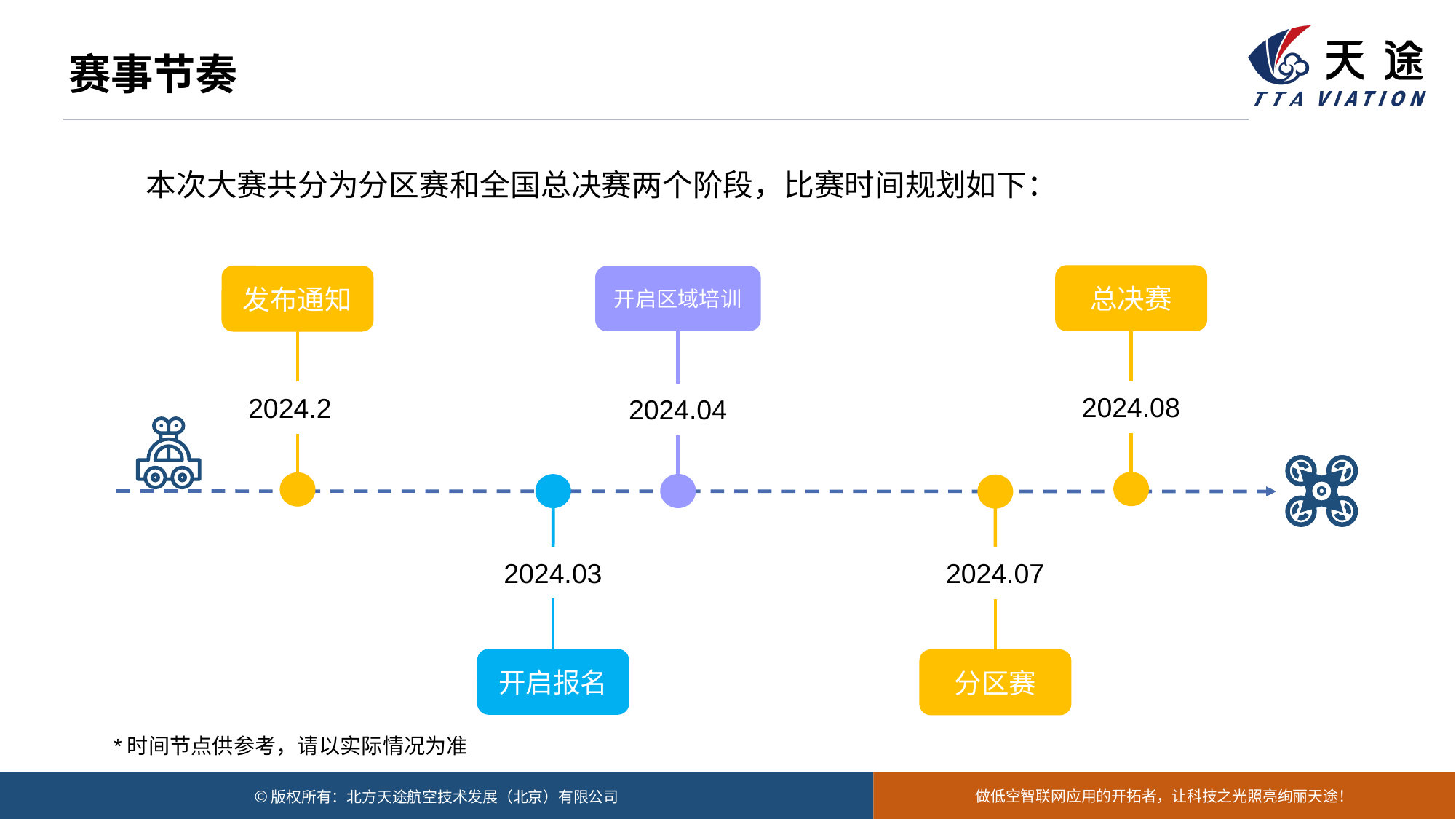

赛事节奏
本次大赛共分为分区赛和全国总决赛两个阶段，比赛时间规划如下：
总决赛
2024.08

发布通知
2024.2

开启区域培训
2024.04

开启报名
2024.03

分区赛
2024.07

*时间节点供参考，请以实际情况为准